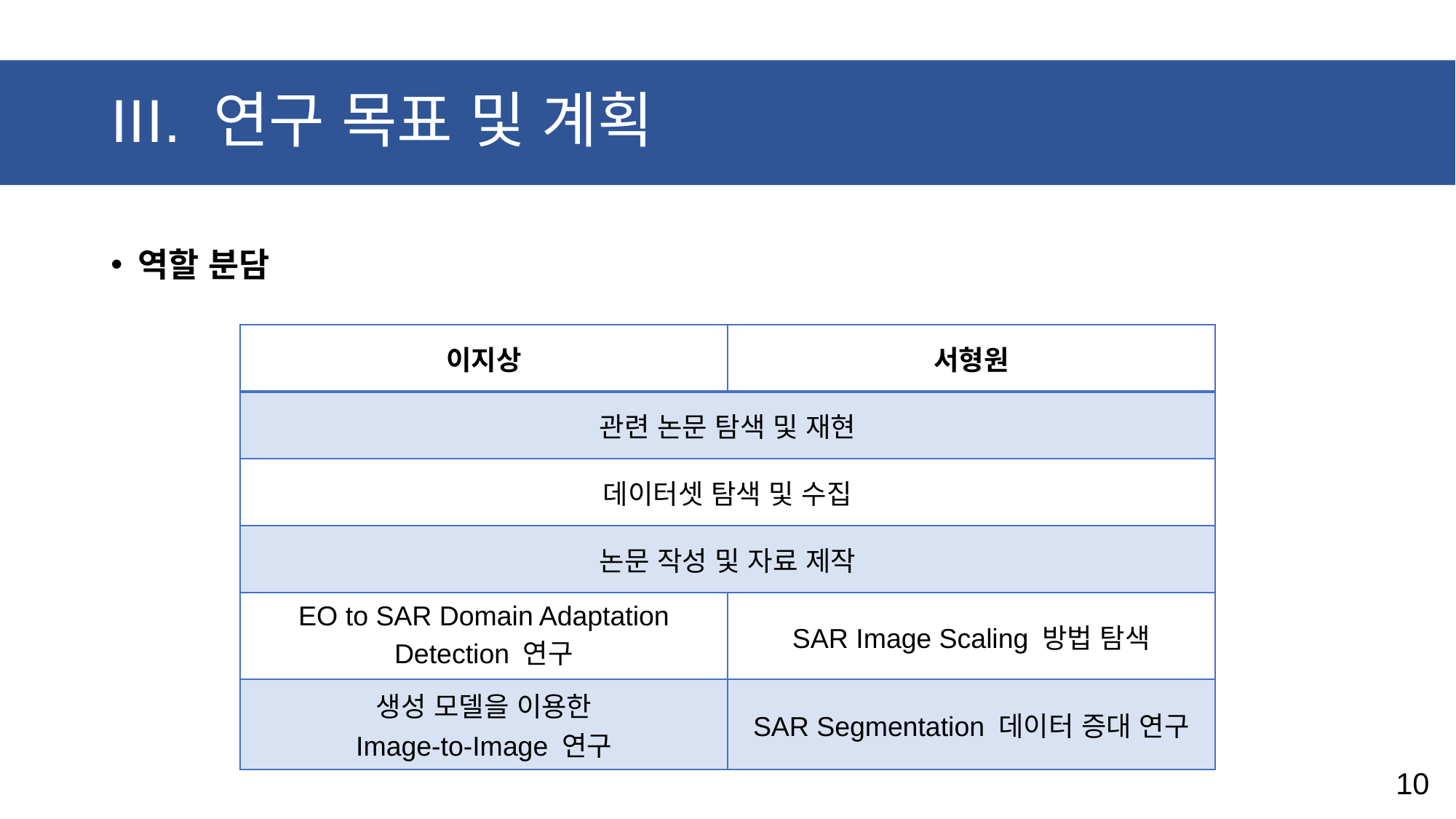

# 연구 목표 및 계획

역할 분담
| 이지상 | 서형원 |
| --- | --- |
| 관련 논문 탐색 및 재현 |  |
| 데이터셋 탐색 및 수집 |  |
| 논문 작성 및 자료 제작 |  |
| EO to SAR Domain Adaptation Detection 연구 | SAR Image Scaling 방법 탐색 |
| 생성 모델을 이용한 Image-to-Image 연구 | SAR Segmentation 데이터 증대 연구 |
10